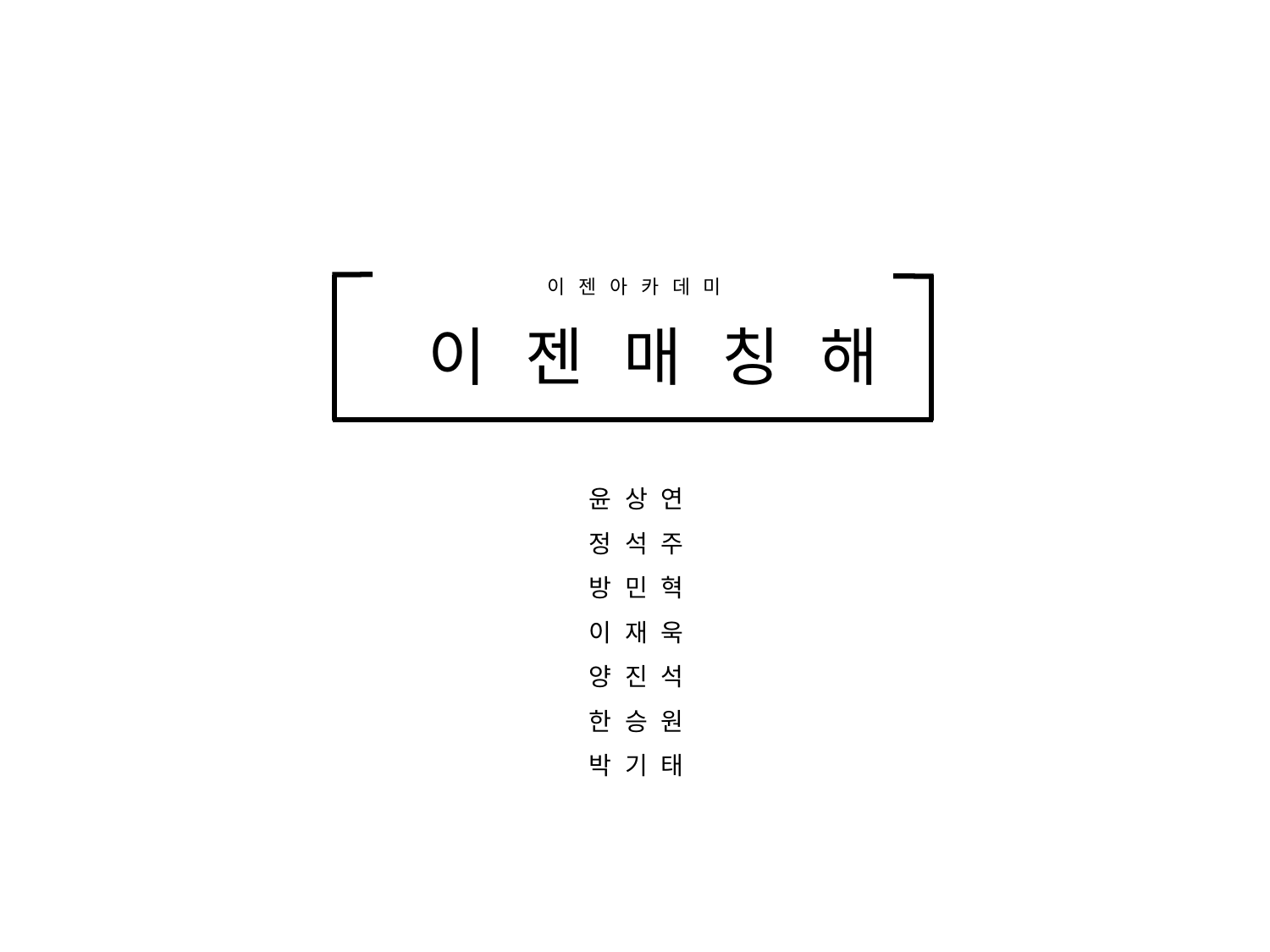

이젠아카데미
이젠매칭해
윤상연
정석주
방민혁
이재욱
양진석
한승원
박기태